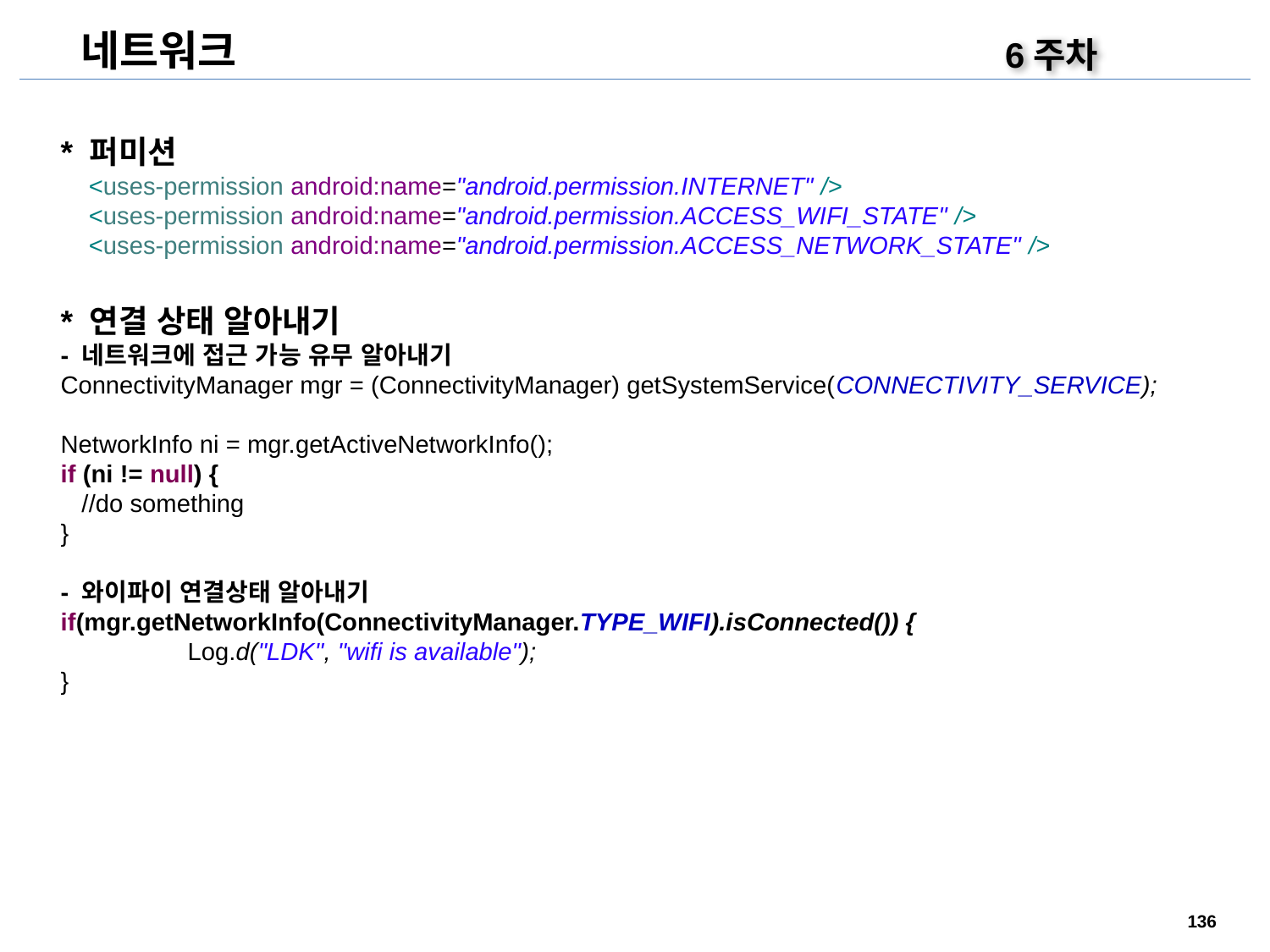

네트워크
6주차
* 퍼미션
    <uses-permission android:name="android.permission.INTERNET" />
    <uses-permission android:name="android.permission.ACCESS_WIFI_STATE" />
    <uses-permission android:name="android.permission.ACCESS_NETWORK_STATE" />

* 연결 상태 알아내기
- 네트워크에 접근 가능 유무 알아내기
ConnectivityManager mgr = (ConnectivityManager) getSystemService(CONNECTIVITY_SERVICE);

NetworkInfo ni = mgr.getActiveNetworkInfo();
if (ni != null) {
   //do something
}

- 와이파이 연결상태 알아내기
if(mgr.getNetworkInfo(ConnectivityManager.TYPE_WIFI).isConnected()) {
	Log.d("LDK", "wifi is available");
}